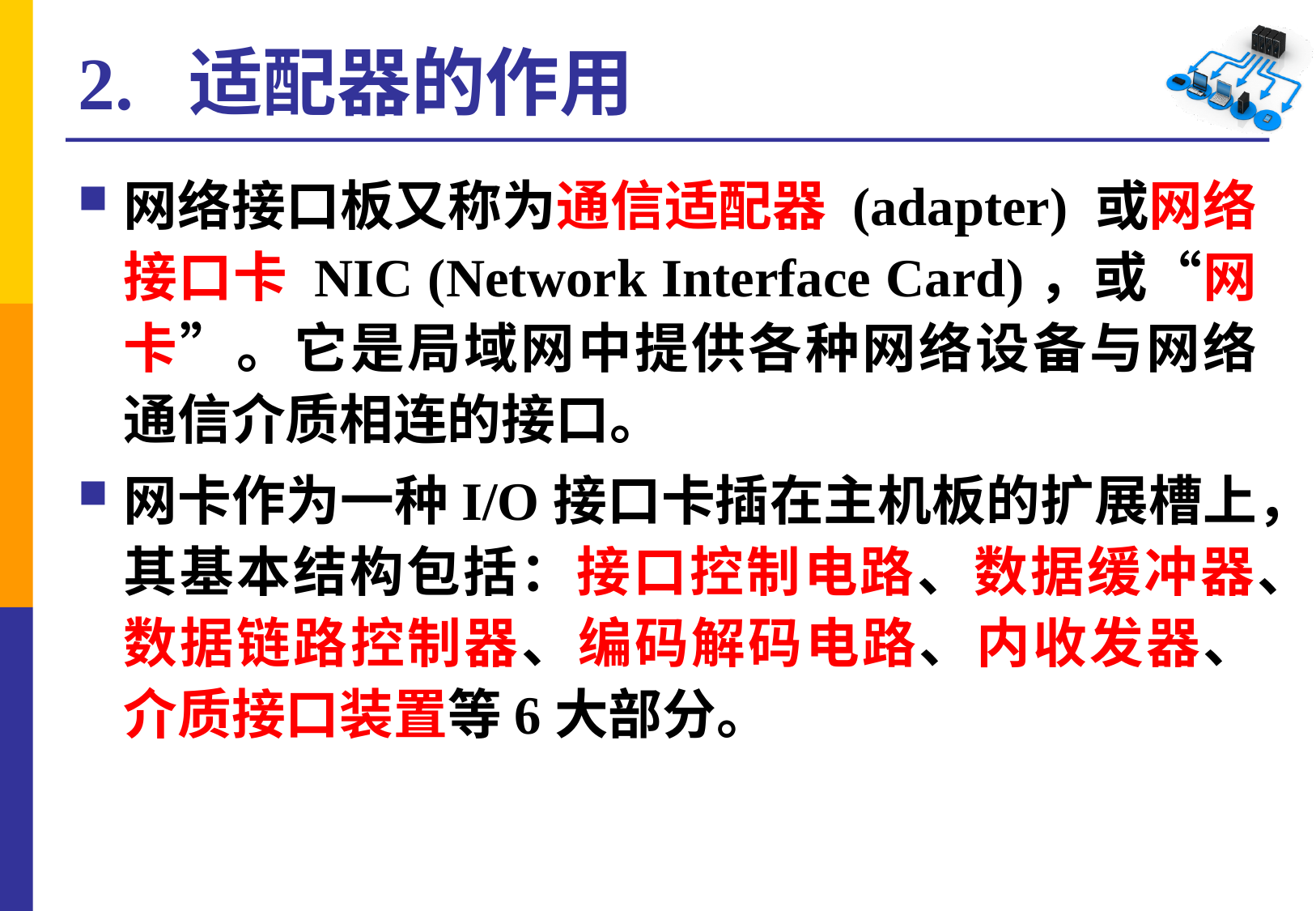

# 2.  适配器的作用
网络接口板又称为通信适配器 (adapter) 或网络接口卡 NIC (Network Interface Card)，或“网卡”。它是局域网中提供各种网络设备与网络通信介质相连的接口。
网卡作为一种I/O接口卡插在主机板的扩展槽上，其基本结构包括：接口控制电路、数据缓冲器、数据链路控制器、编码解码电路、内收发器、介质接口装置等6大部分。